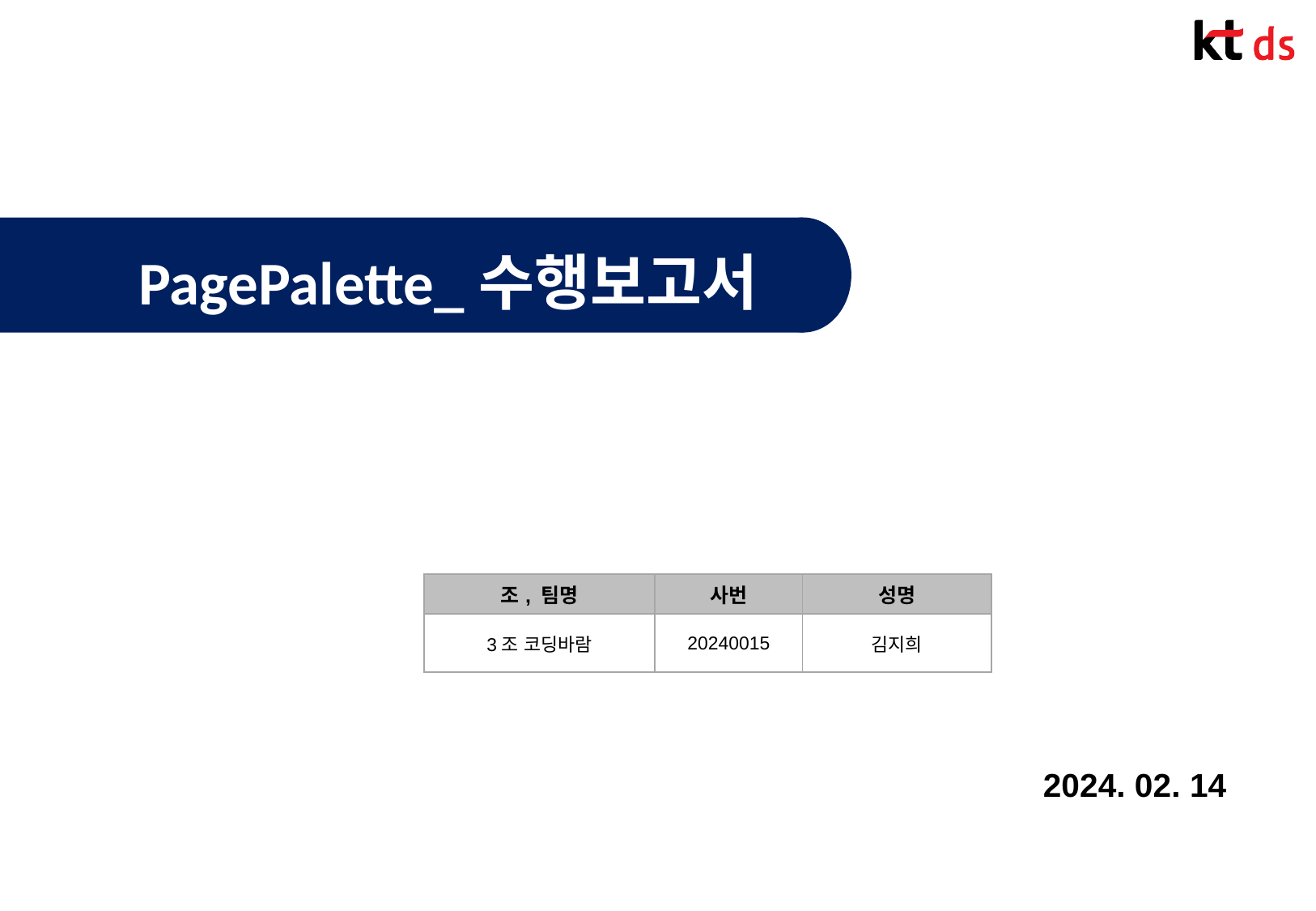

PagePalette_수행보고서
| 조, 팀명 | 사번 | 성명 |
| --- | --- | --- |
| 3조 코딩바람 | 20240015 | 김지희 |
2024. 02. 14